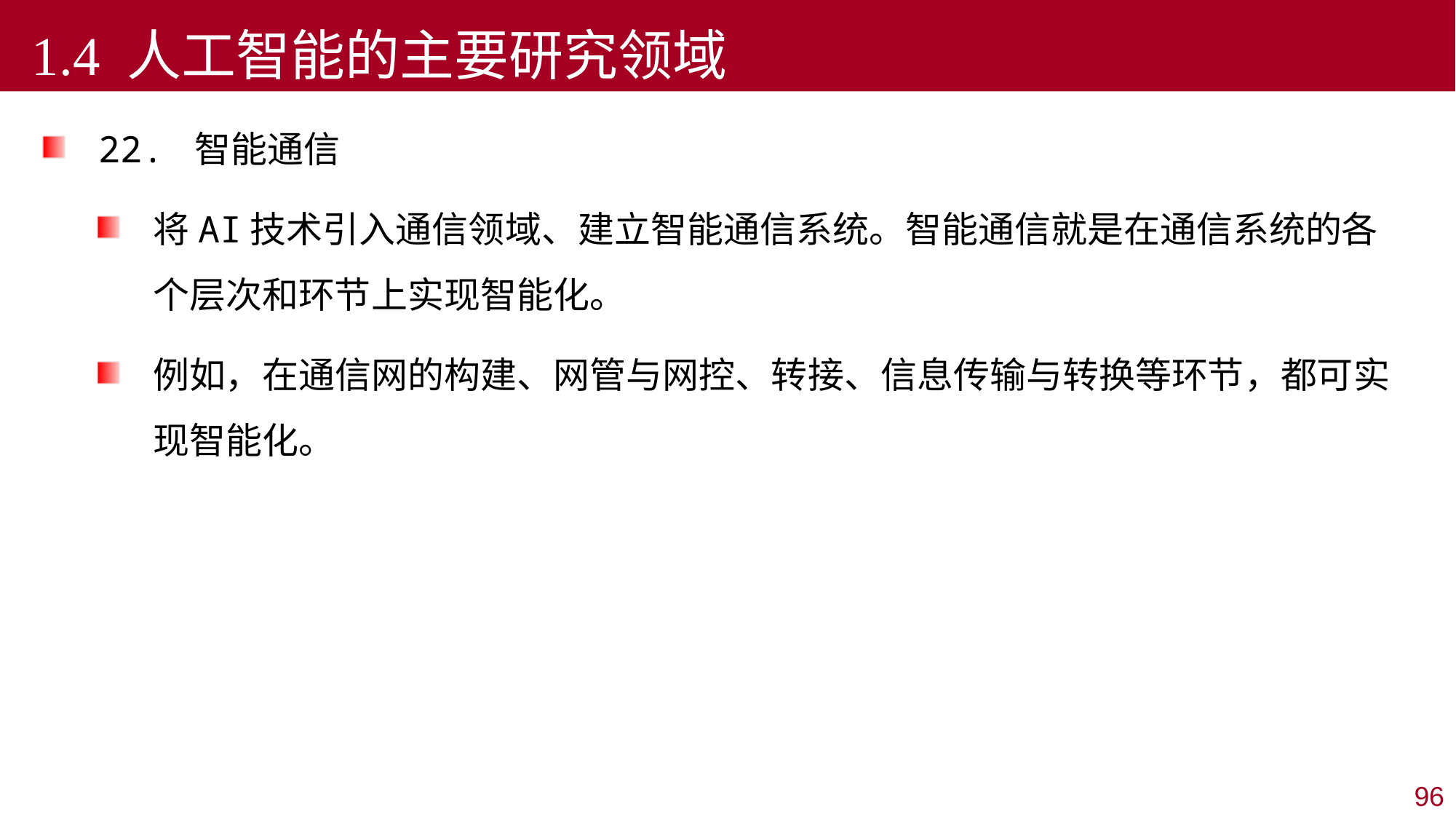

1.4 人工智能的主要研究领域

22. 智能通信
将AI技术引入通信领域、建立智能通信系统。智能通信就是在通信系统的各个层次和环节上实现智能化。
例如，在通信网的构建、网管与网控、转接、信息传输与转换等环节，都可实现智能化。
96